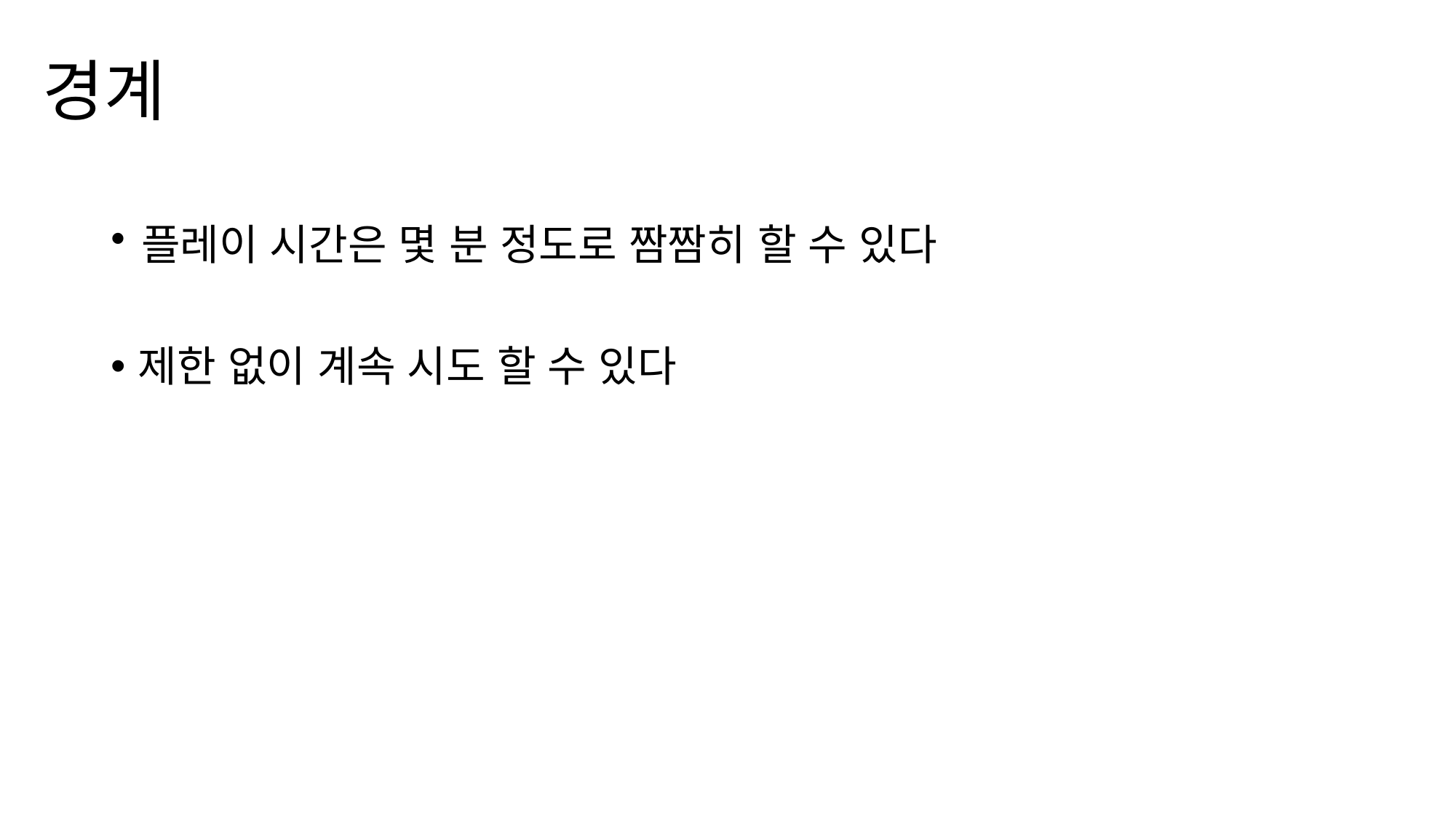

경계
플레이 시간은 몇 분 정도로 짬짬히 할 수 있다

제한 없이 계속 시도 할 수 있다